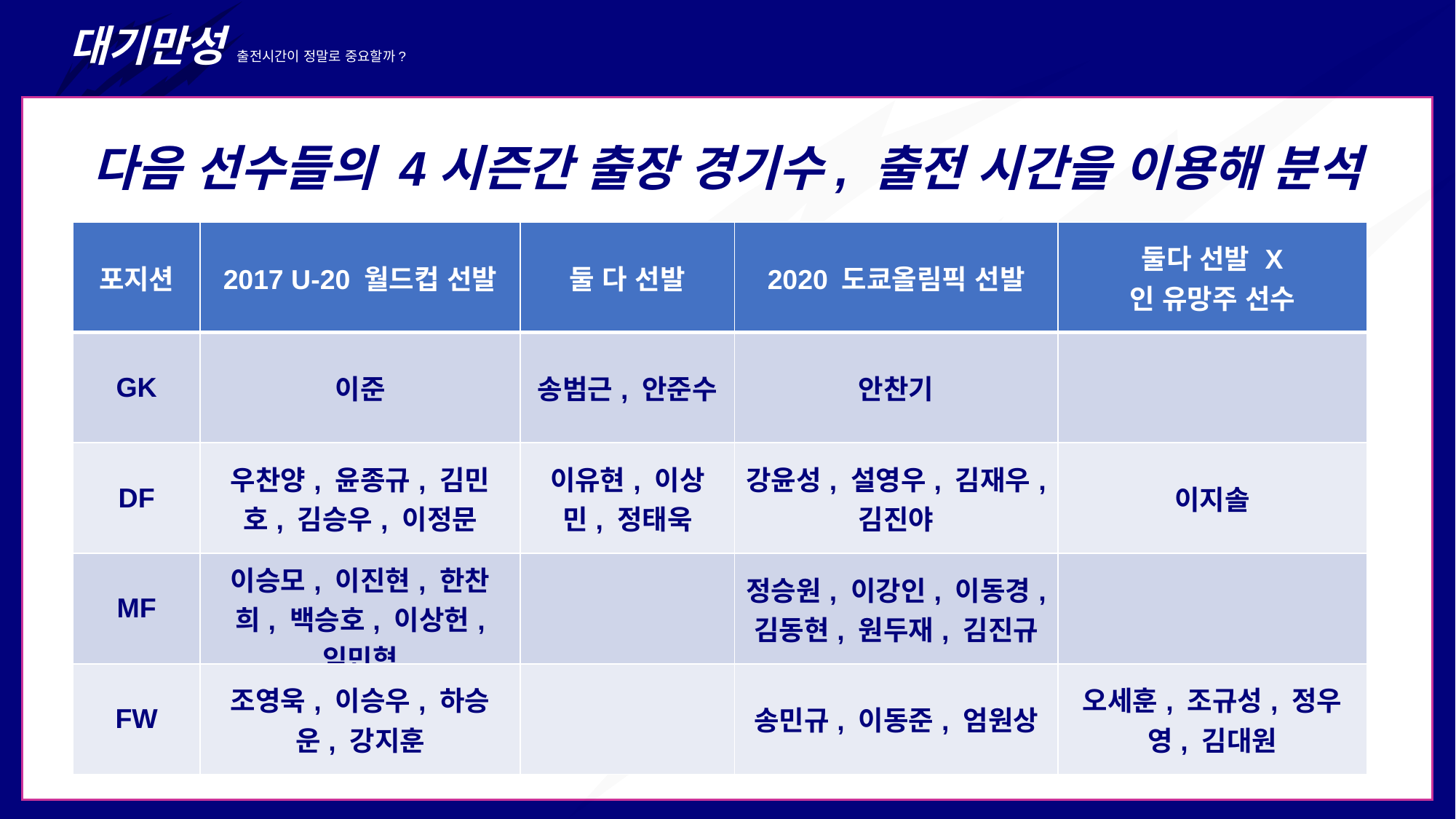

대기만성 출전시간이 정말로 중요할까?

다음 선수들의 4시즌간 출장 경기수, 출전 시간을 이용해 분석
| 포지션 | 2017 U-20 월드컵 선발 | 둘 다 선발 | 2020 도쿄올림픽 선발 | 둘다 선발 X 인 유망주 선수 |
| --- | --- | --- | --- | --- |
| GK | 이준 | 송범근, 안준수 | 안찬기 |  |
| DF | 우찬양, 윤종규, 김민호, 김승우, 이정문 | 이유현, 이상민, 정태욱 | 강윤성, 설영우, 김재우, 김진야 | 이지솔 |
| MF | 이승모, 이진현, 한찬희, 백승호, 이상헌, 임민혁 |  | 정승원, 이강인, 이동경, 김동현, 원두재, 김진규 |  |
| FW | 조영욱, 이승우, 하승운, 강지훈 |  | 송민규, 이동준, 엄원상 | 오세훈, 조규성, 정우영, 김대원 |